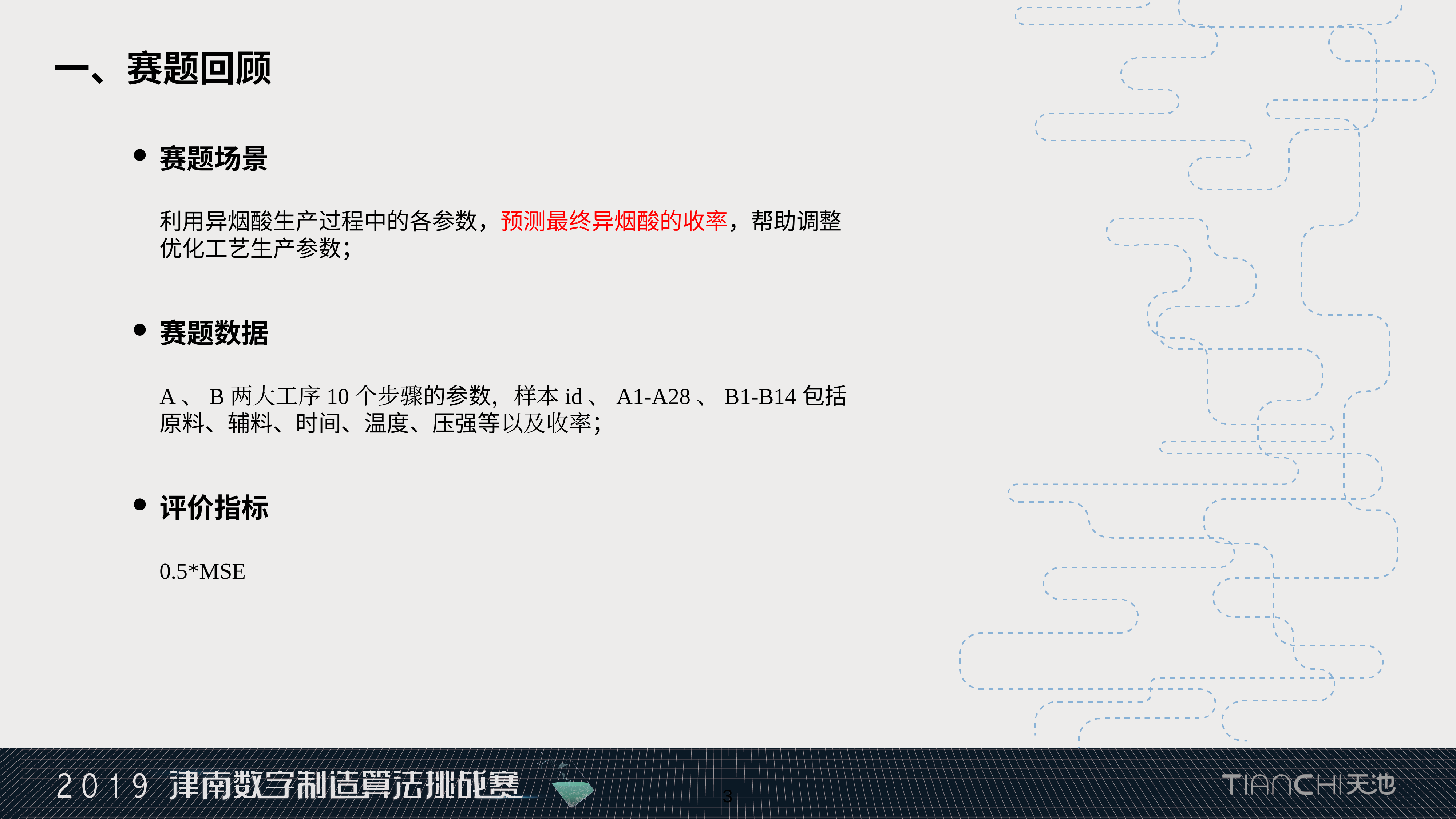

一、赛题回顾
赛题场景
利用异烟酸生产过程中的各参数，预测最终异烟酸的收率，帮助调整优化工艺生产参数；

赛题数据
A、B两大工序10个步骤的参数，样本id、A1-A28、B1-B14包括原料、辅料、时间、温度、压强等以及收率；

评价指标
0.5*MSE

3